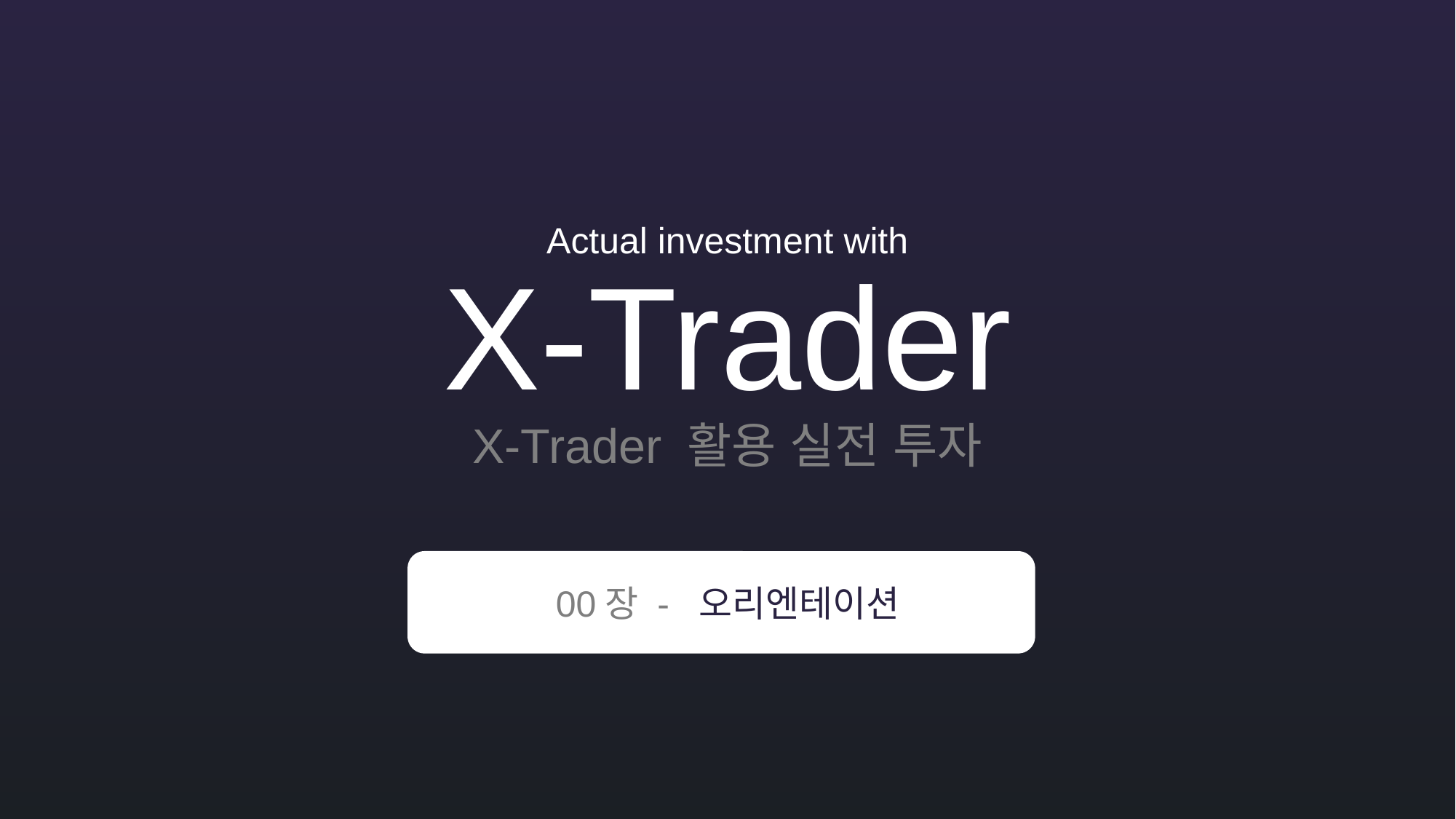

Actual investment with
X-Trader
X-Trader 활용 실전 투자

00장 -  오리엔테이션